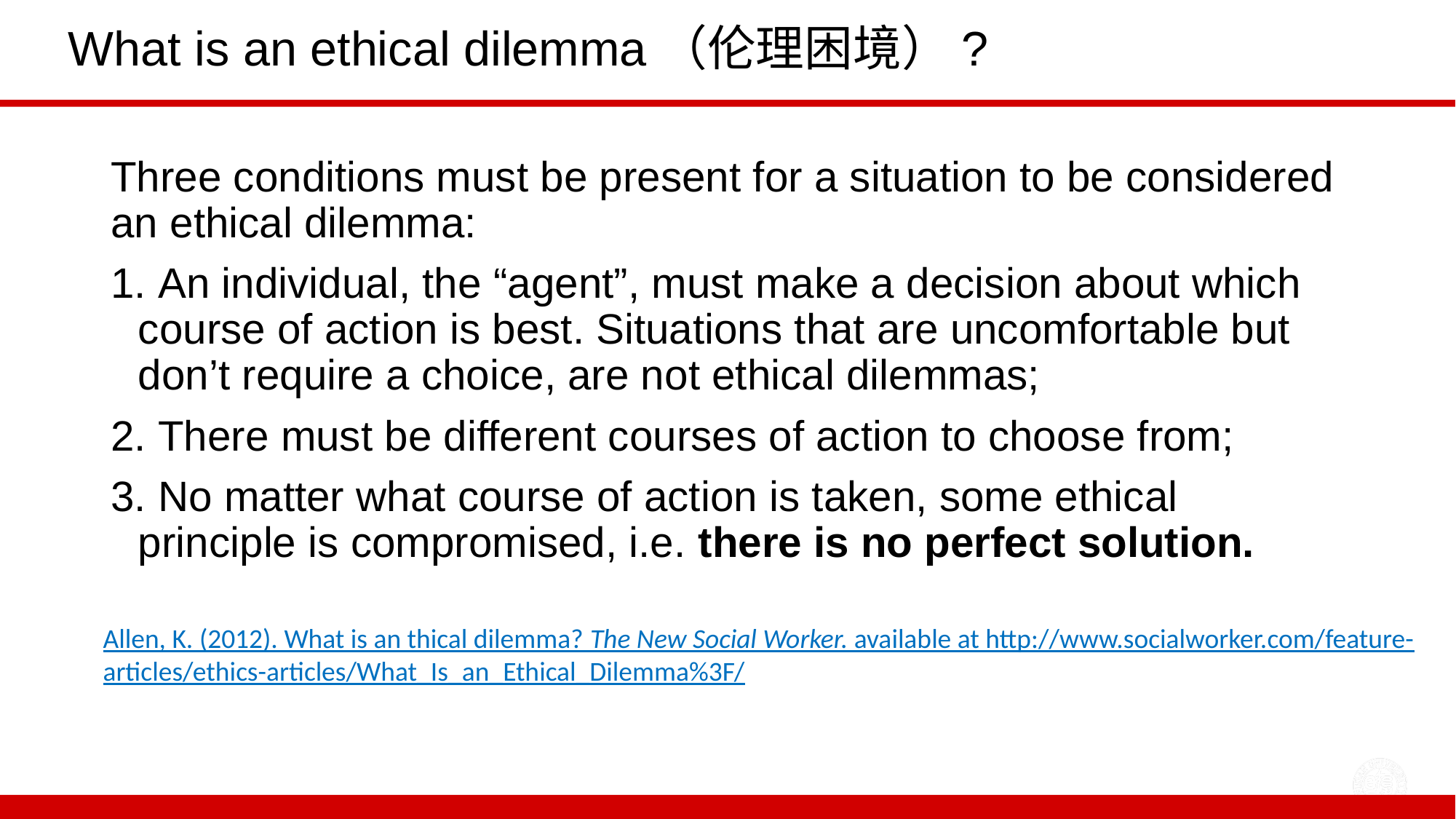

# What is an ethical dilemma（伦理困境）?
Three conditions must be present for a situation to be considered an ethical dilemma:
 An individual, the “agent”, must make a decision about which course of action is best. Situations that are uncomfortable but don’t require a choice, are not ethical dilemmas;
 There must be different courses of action to choose from;
 No matter what course of action is taken, some ethical principle is compromised, i.e. there is no perfect solution.

Allen, K. (2012). What is an thical dilemma? The New Social Worker. available at http://www.socialworker.com/feature-articles/ethics-articles/What_Is_an_Ethical_Dilemma%3F/